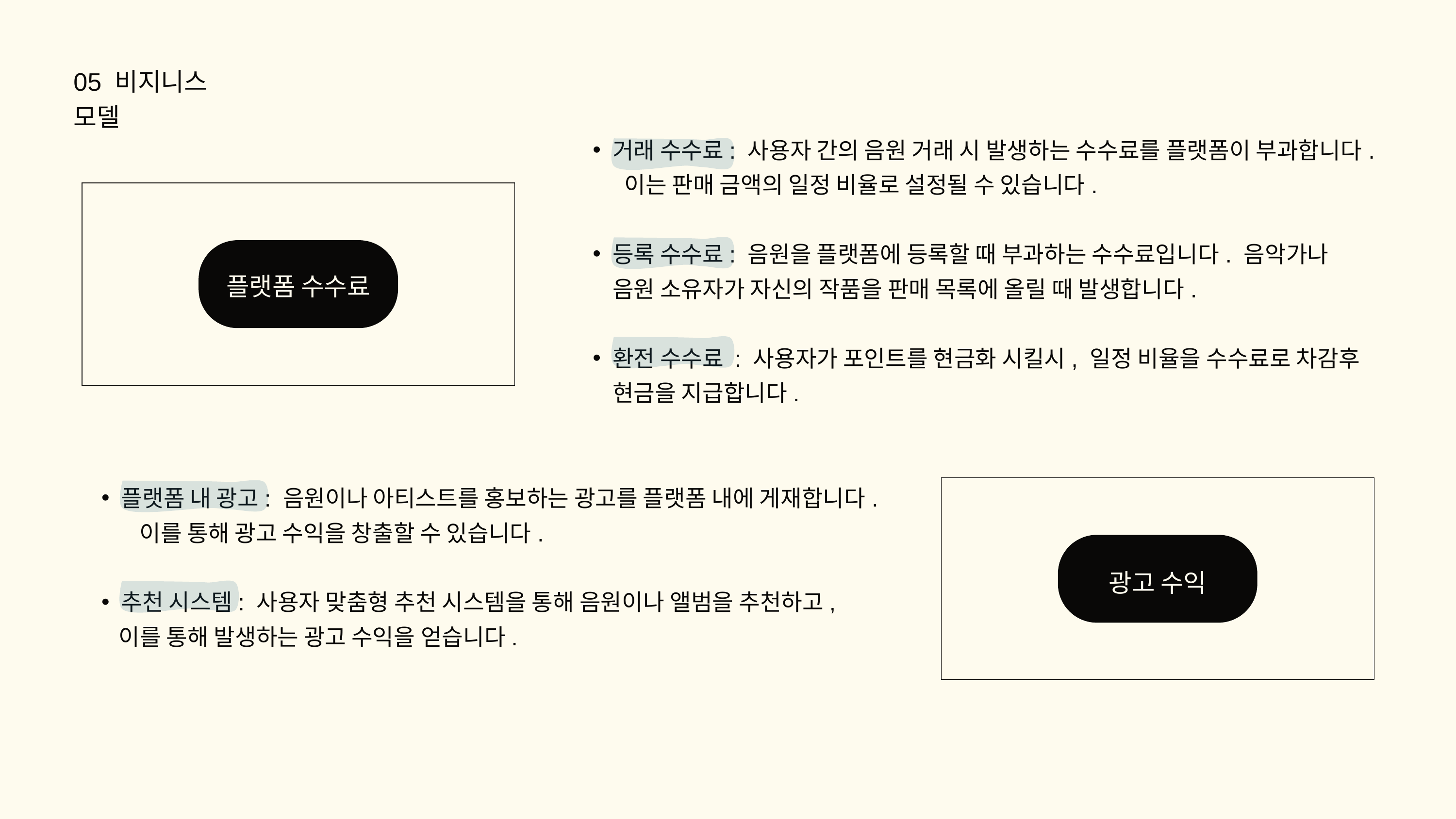

05 비지니스 모델
거래 수수료: 사용자 간의 음원 거래 시 발생하는 수수료를 플랫폼이 부과합니다. 이는 판매 금액의 일정 비율로 설정될 수 있습니다.

등록 수수료: 음원을 플랫폼에 등록할 때 부과하는 수수료입니다. 음악가나 음원 소유자가 자신의 작품을 판매 목록에 올릴 때 발생합니다.

환전 수수료 : 사용자가 포인트를 현금화 시킬시, 일정 비율을 수수료로 차감후 현금을 지급합니다.

플랫폼 수수료

플랫폼 내 광고: 음원이나 아티스트를 홍보하는 광고를 플랫폼 내에 게재합니다.  이를 통해 광고 수익을 창출할 수 있습니다.

추천 시스템: 사용자 맞춤형 추천 시스템을 통해 음원이나 앨범을 추천하고,
      이를 통해 발생하는 광고 수익을 얻습니다.

광고 수익